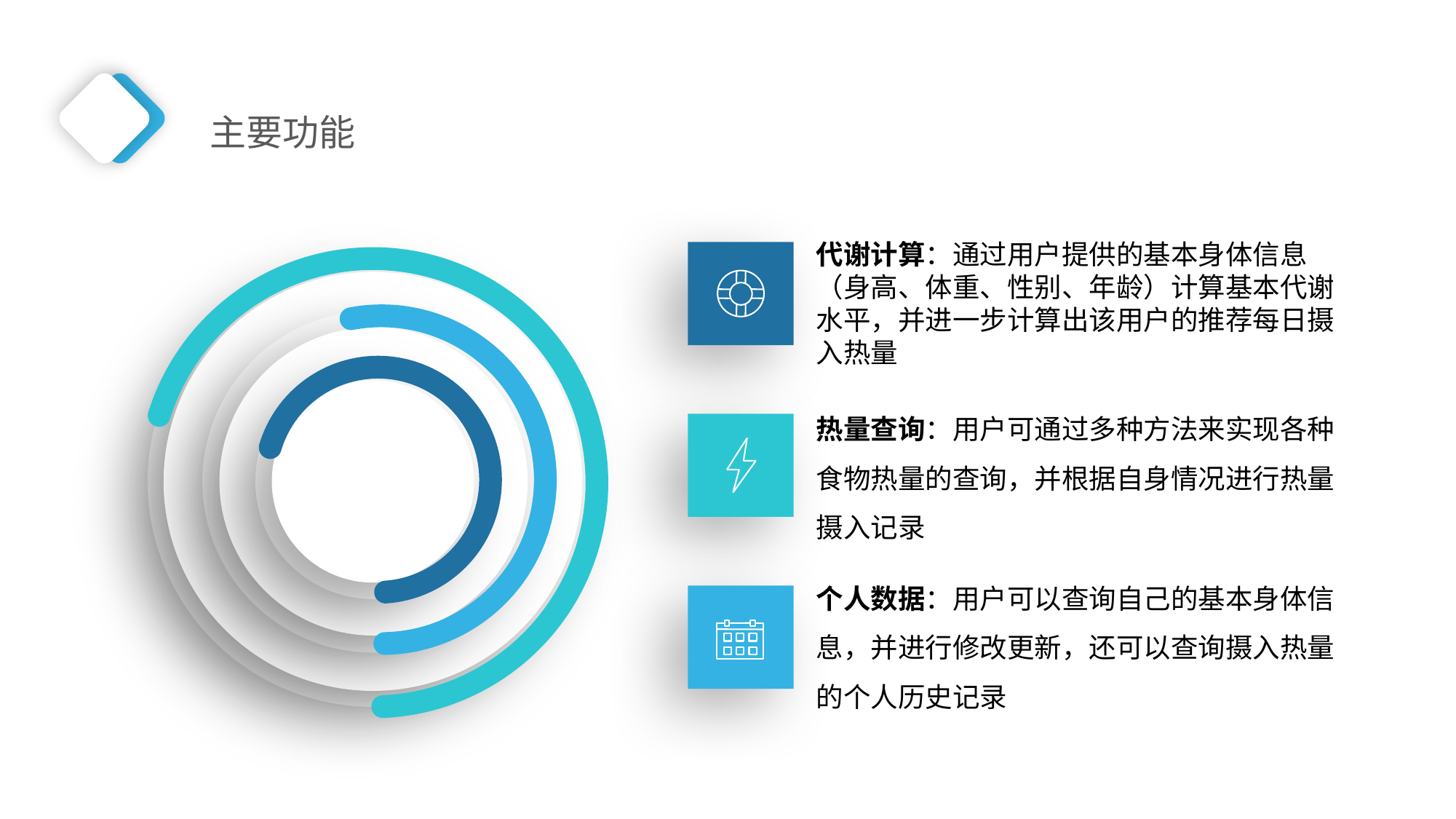

主要功能

代谢计算：通过用户提供的基本身体信息（身高、体重、性别、年龄）计算基本代谢水平，并进一步计算出该用户的推荐每日摄入热量

热量查询：用户可通过多种方法来实现各种食物热量的查询，并根据自身情况进行热量摄入记录

个人数据：用户可以查询自己的基本身体信息，并进行修改更新，还可以查询摄入热量的个人历史记录